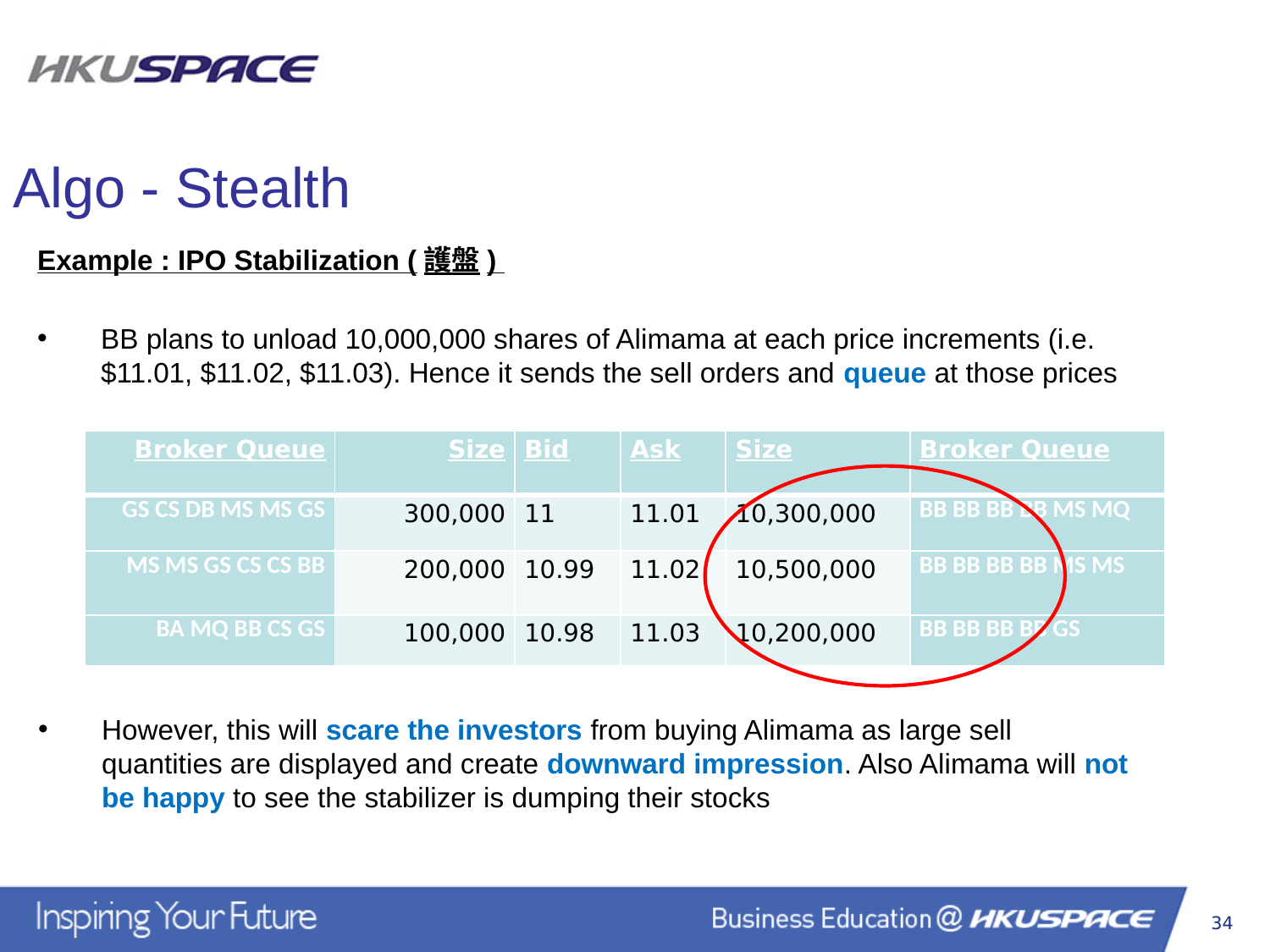

Algo - Stealth
Example : IPO Stabilization (護盤)

BB plans to unload 10,000,000 shares of Alimama at each price increments (i.e. $11.01, $11.02, $11.03). Hence it sends the sell orders and queue at those prices

| Broker Queue | Size | Bid | Ask | Size | Broker Queue |
| --- | --- | --- | --- | --- | --- |
| GS CS DB MS MS GS | 300,000 | 11 | 11.01 | 10,300,000 | BB BB BB BB MS MQ |
| MS MS GS CS CS BB | 200,000 | 10.99 | 11.02 | 10,500,000 | BB BB BB BB MS MS |
| BA MQ BB CS GS | 100,000 | 10.98 | 11.03 | 10,200,000 | BB BB BB BB GS |

However, this will scare the investors from buying Alimama as large sell quantities are displayed and create downward impression. Also Alimama will not be happy to see the stabilizer is dumping their stocks

34